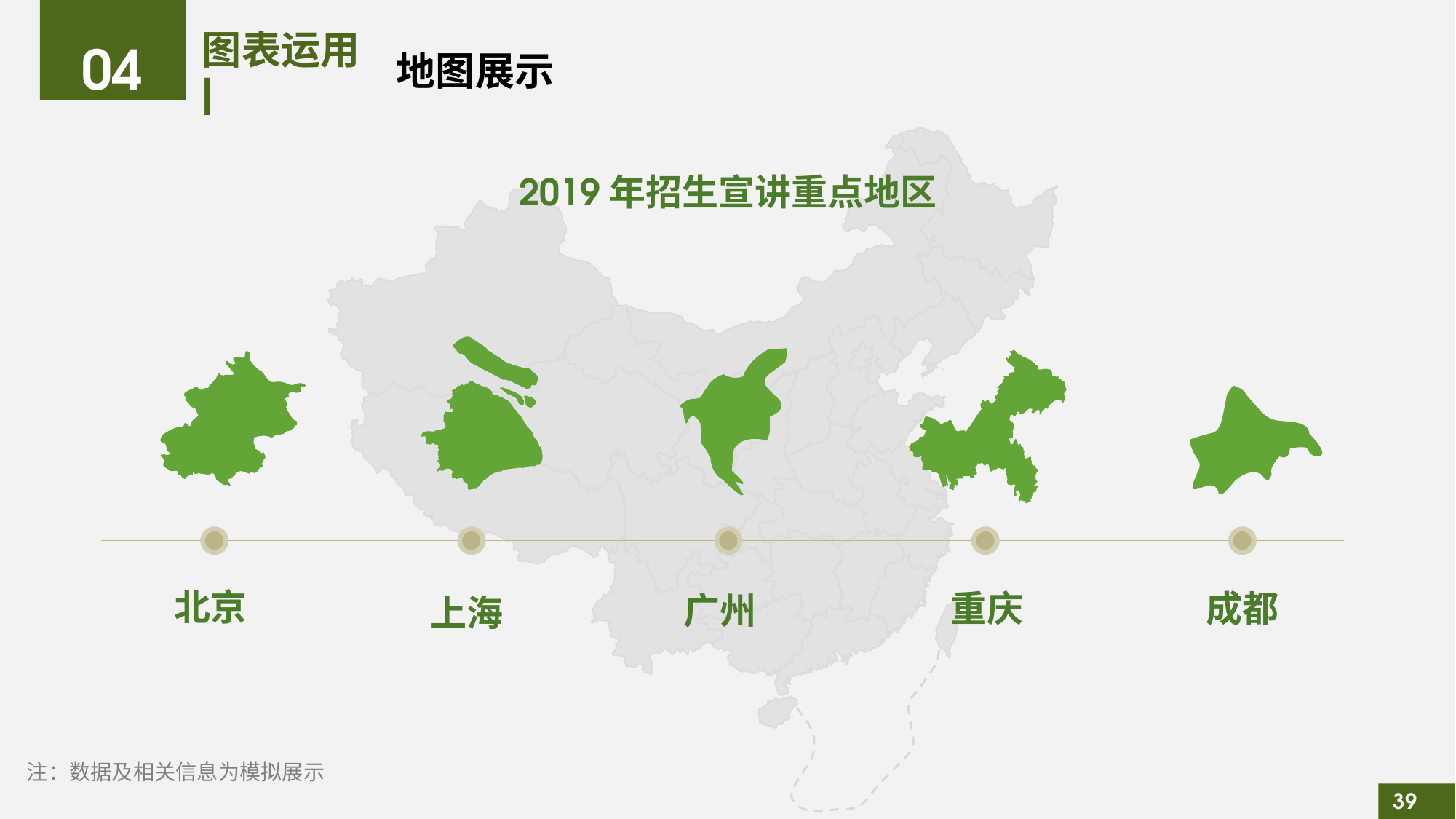

04
# 图表运用 |
地图展示

2019年招生宣讲重点地区

北京
重庆
成都
广州
上海

注：数据及相关信息为模拟展示